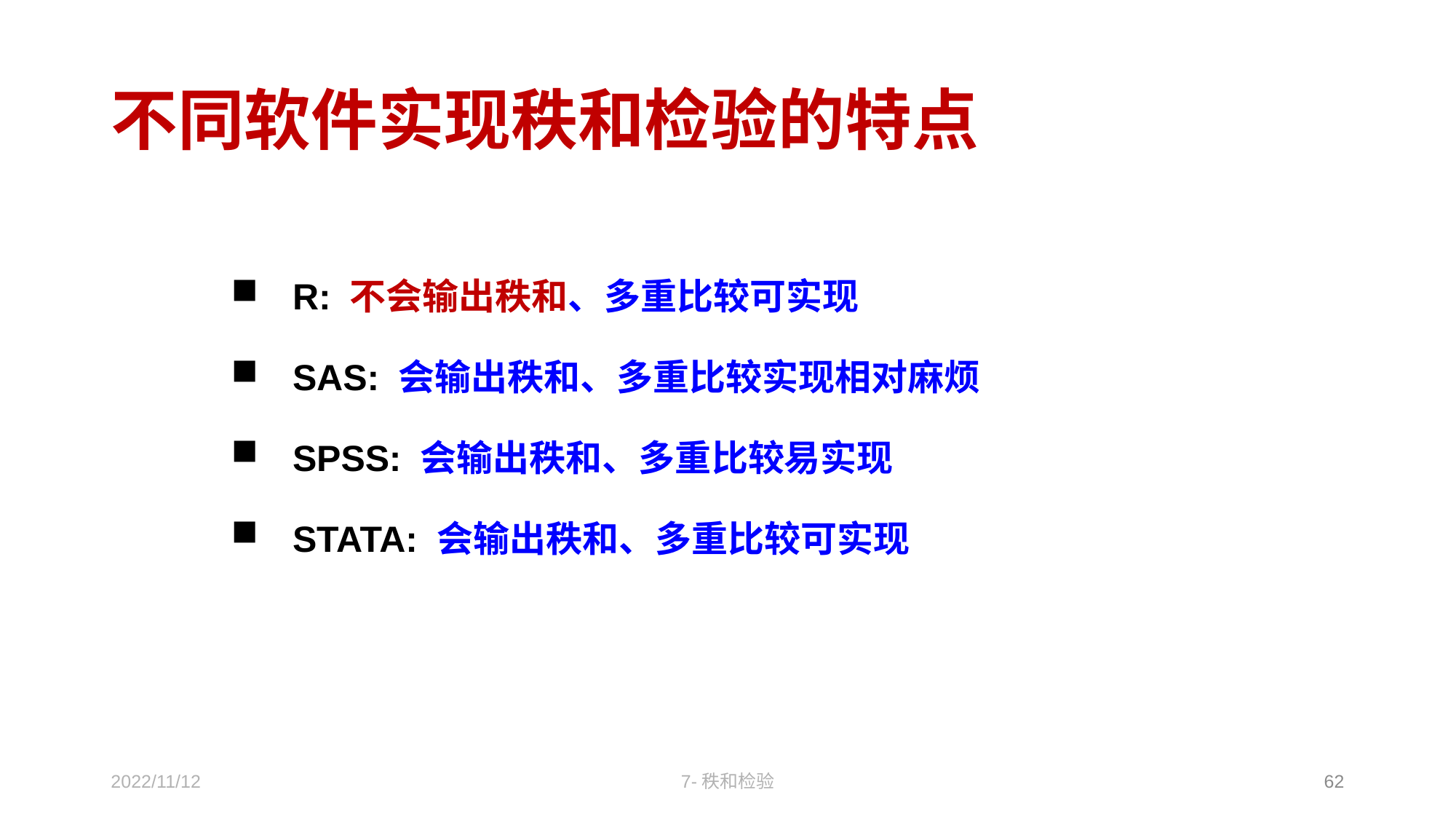

# 不同软件实现秩和检验的特点
R: 不会输出秩和、多重比较可实现
SAS: 会输出秩和、多重比较实现相对麻烦
SPSS: 会输出秩和、多重比较易实现
STATA: 会输出秩和、多重比较可实现
2022/11/12
7-秩和检验
62